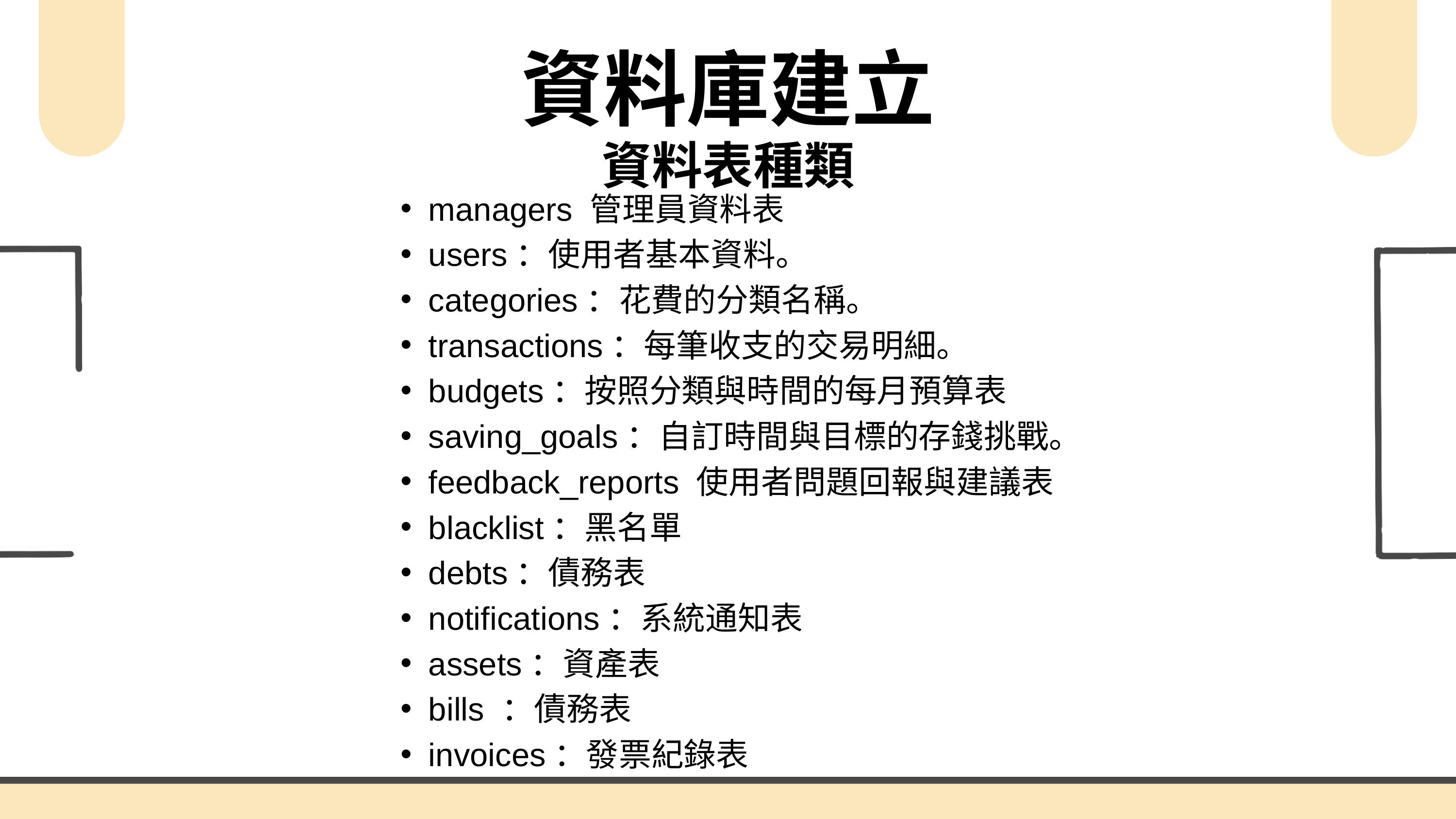

資料庫建立
資料表種類
managers 管理員資料表
users：使用者基本資料。
categories：花費的分類名稱。
transactions：每筆收支的交易明細。
budgets：按照分類與時間的每月預算表
saving_goals：自訂時間與目標的存錢挑戰。
feedback_reports 使用者問題回報與建議表
blacklist：黑名單
debts：債務表
notifications：系統通知表
assets：資產表
bills ：債務表
invoices：發票紀錄表